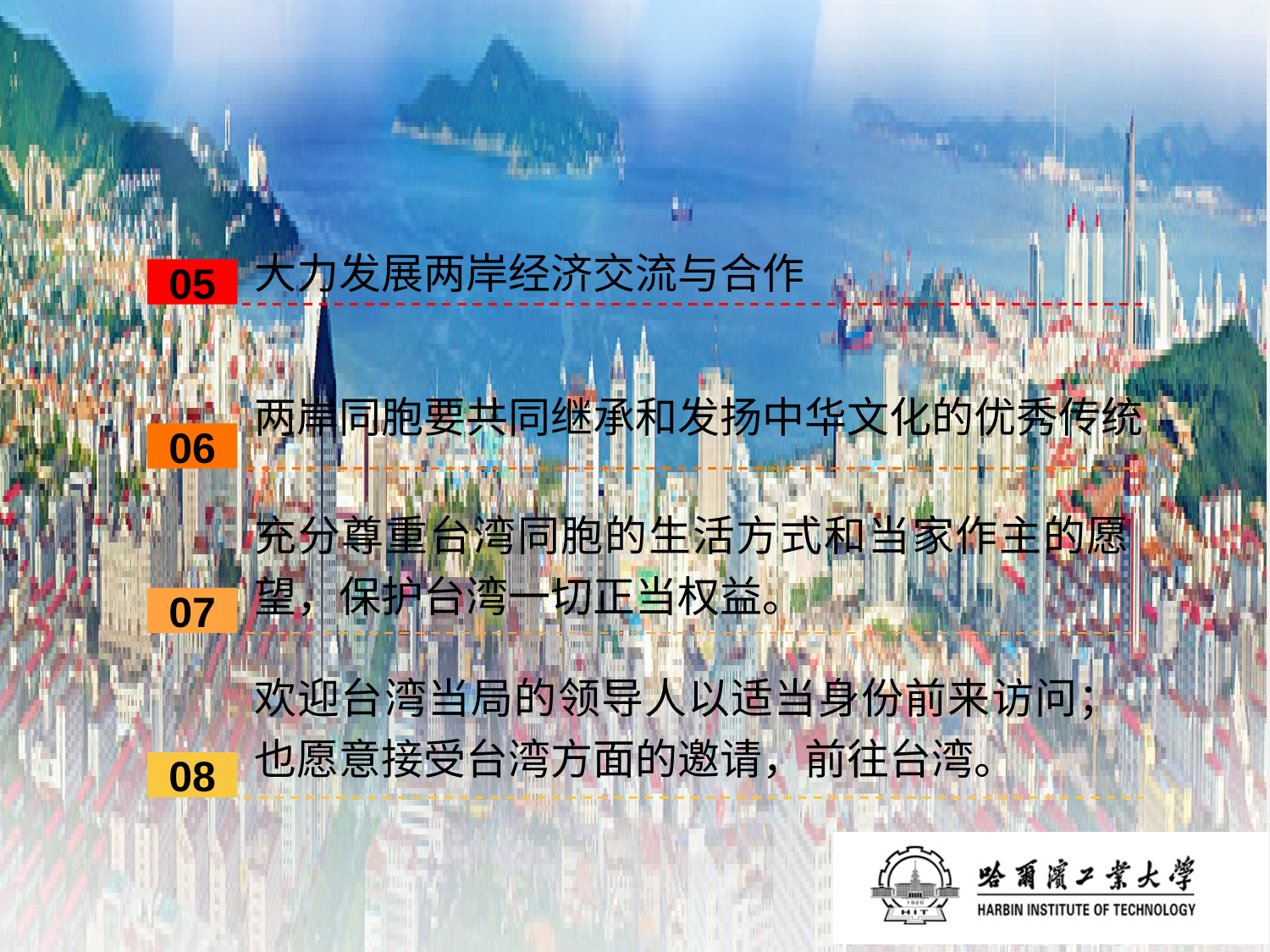

大力发展两岸经济交流与合作
05
两岸同胞要共同继承和发扬中华文化的优秀传统
06
充分尊重台湾同胞的生活方式和当家作主的愿望，保护台湾一切正当权益。
07
欢迎台湾当局的领导人以适当身份前来访问；也愿意接受台湾方面的邀请，前往台湾。
08